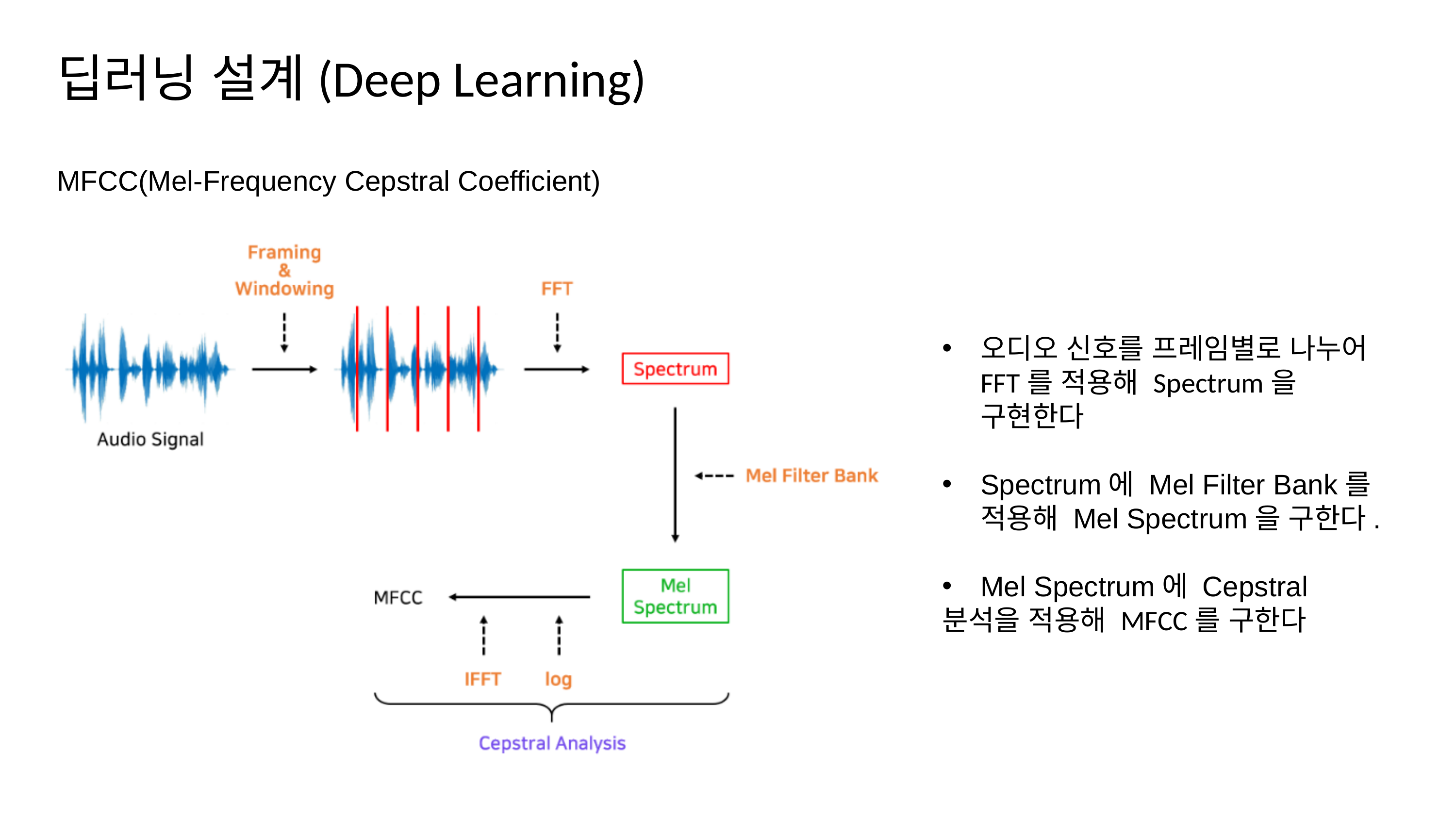

딥러닝 설계(Deep Learning)
MFCC(Mel-Frequency Cepstral Coefficient)

오디오 신호를 프레임별로 나누어 FFT를 적용해 Spectrum을 구현한다

Spectrum에 Mel Filter Bank를 적용해 Mel Spectrum을 구한다.

Mel Spectrum에 Cepstral
분석을 적용해 MFCC를 구한다